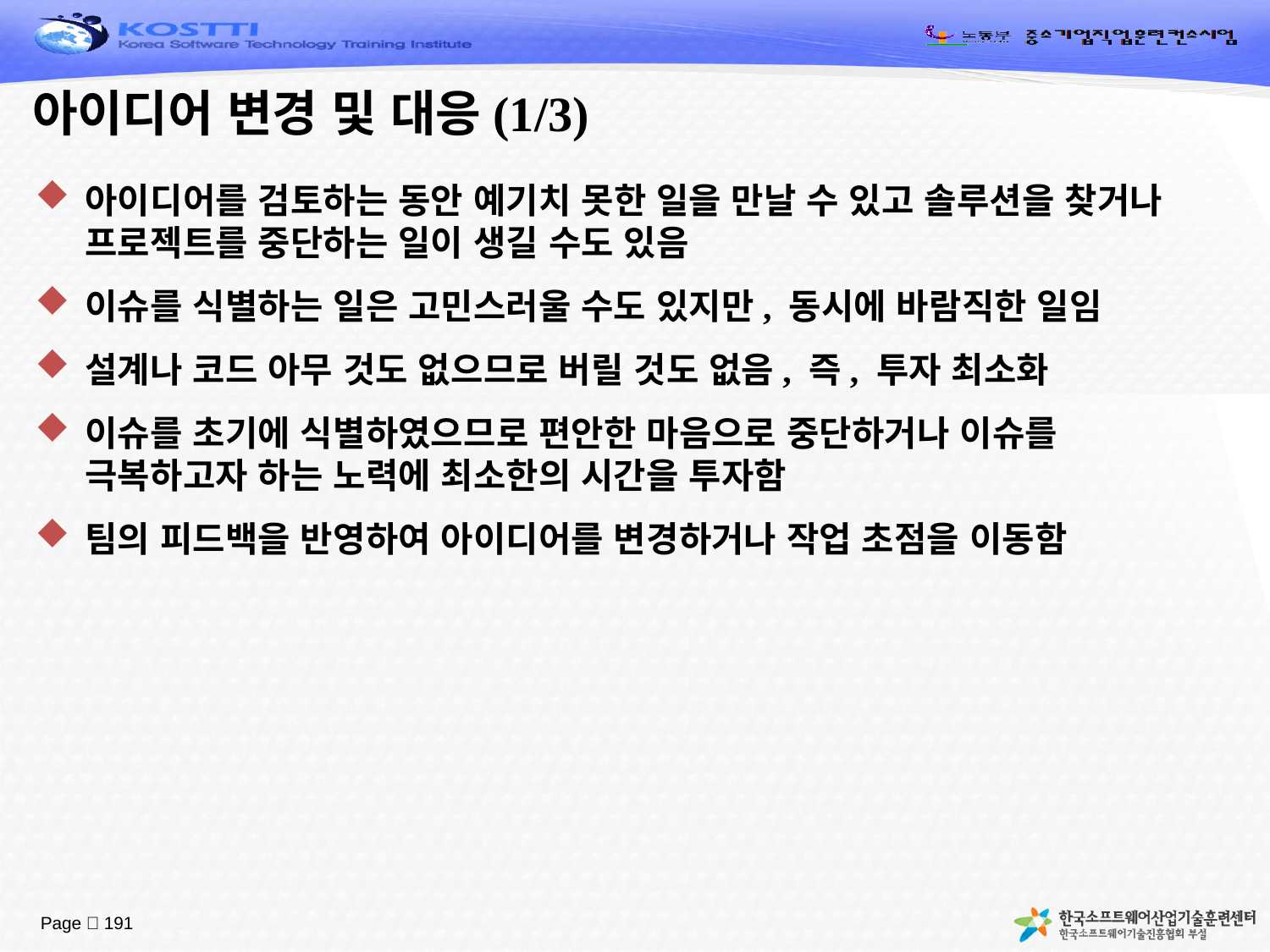

# 아이디어 변경 및 대응(1/3)
아이디어를 검토하는 동안 예기치 못한 일을 만날 수 있고 솔루션을 찾거나 프로젝트를 중단하는 일이 생길 수도 있음
이슈를 식별하는 일은 고민스러울 수도 있지만, 동시에 바람직한 일임
설계나 코드 아무 것도 없으므로 버릴 것도 없음, 즉, 투자 최소화
이슈를 초기에 식별하였으므로 편안한 마음으로 중단하거나 이슈를 극복하고자 하는 노력에 최소한의 시간을 투자함
팀의 피드백을 반영하여 아이디어를 변경하거나 작업 초점을 이동함